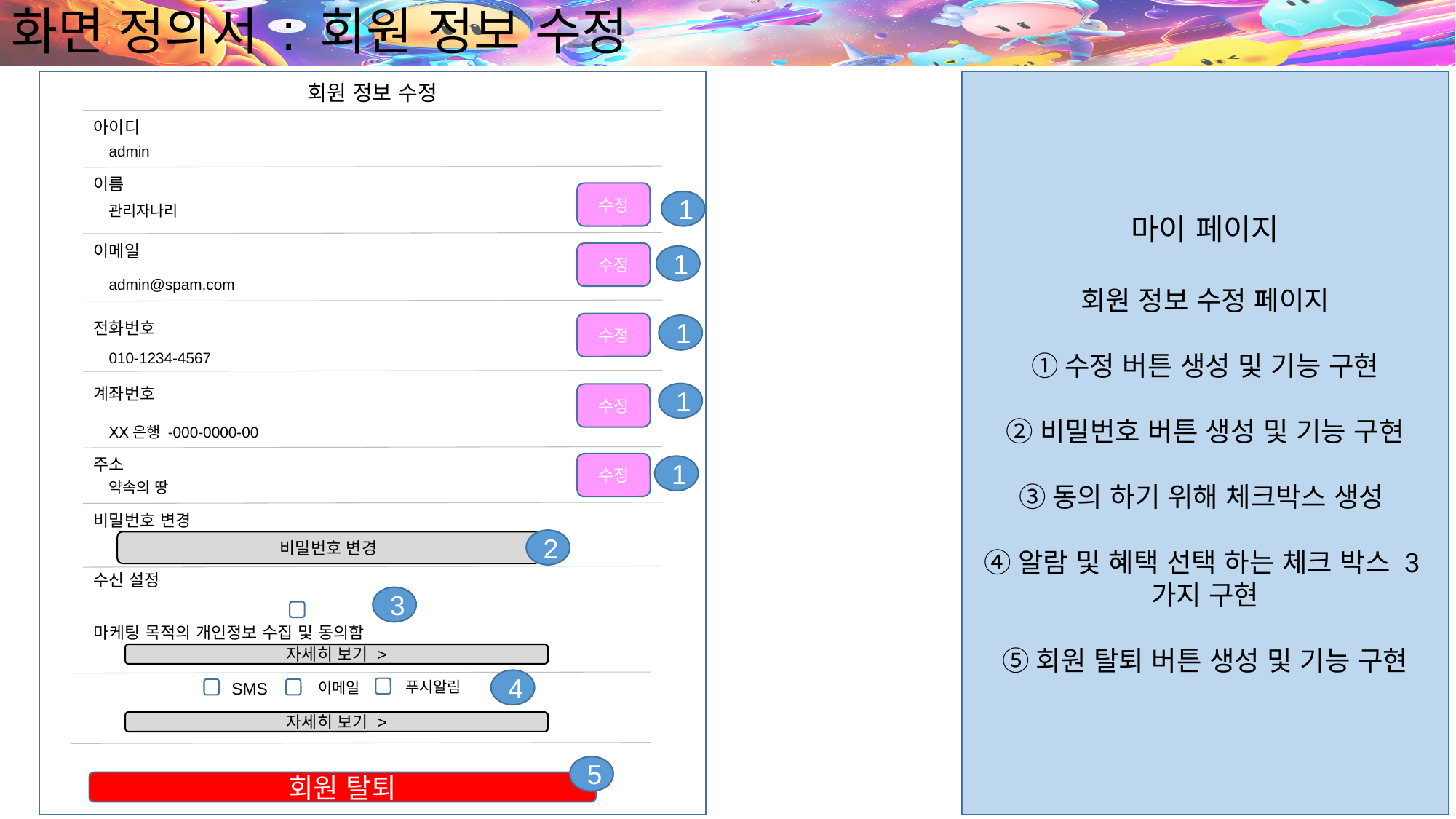

# 화면 정의서 : 회원 정보 수정

마이 페이지

회원 정보 수정 페이지

①수정 버튼 생성 및 기능 구현

②비밀번호 버튼 생성 및 기능 구현

③동의 하기 위해 체크박스 생성

④알람 및 혜택 선택 하는 체크 박스 3가지 구현

⑤회원 탈퇴 버튼 생성 및 기능 구현
회원 정보 수정
아이디
admin
이름
수정
1
관리자나리
이메일
수정
1
admin@spam.com
수정
1
전화번호
010-1234-4567
1
수정
계좌번호
XX은행 -000-0000-00
수정
주소
1
약속의 땅
비밀번호 변경
2
비밀번호 변경
수신 설정
3

마케팅 목적의 개인정보 수집 및 동의함
자세히 보기 >
4

푸시알림

SMS
이메일
자세히 보기 >
5
회원 탈퇴